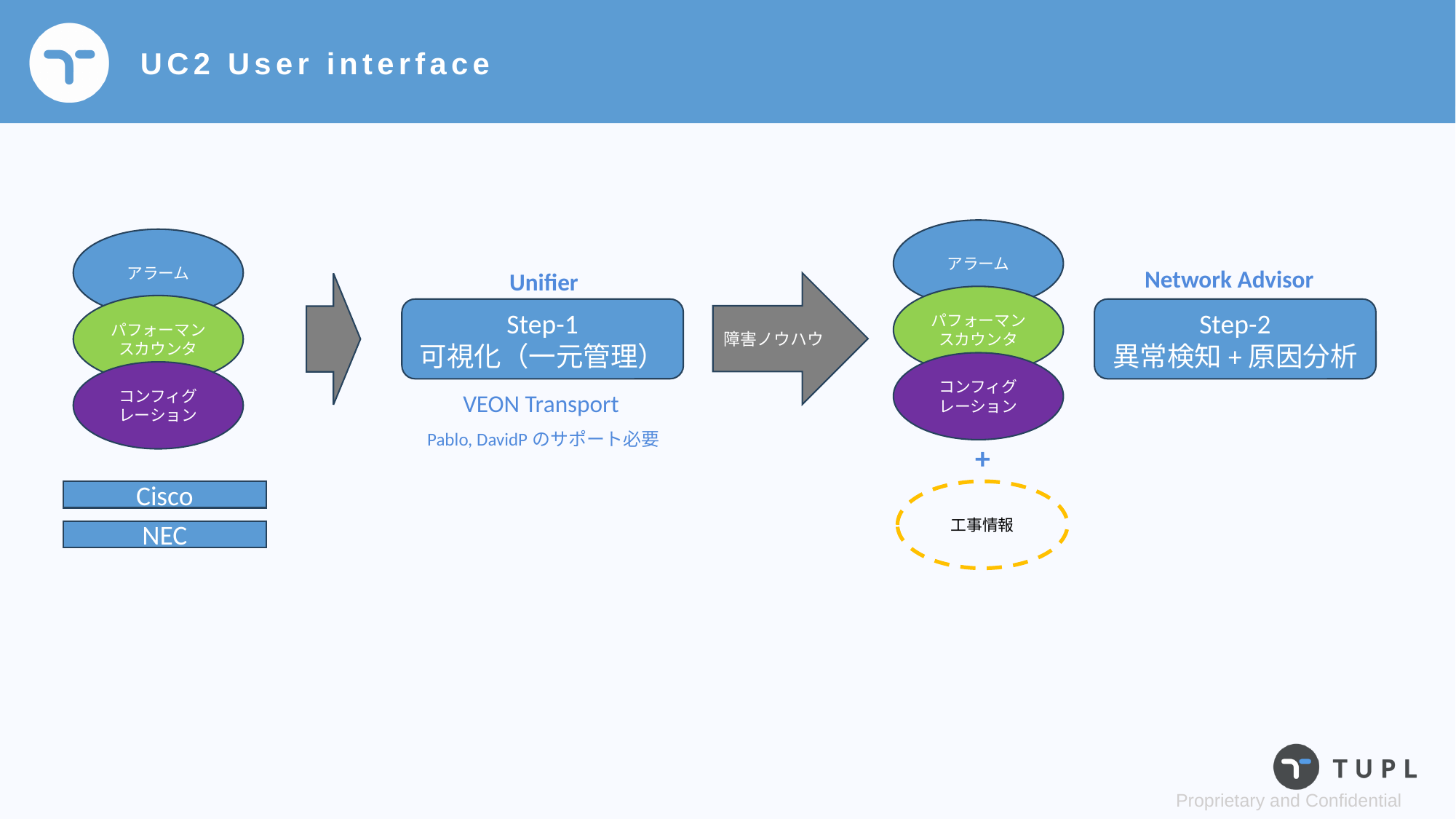

# UC2 User interface
アラーム
アラーム
Network Advisor
Unifier
障害ノウハウ

パフォーマンスカウンタ
パフォーマンスカウンタ
Step-1
可視化（一元管理）
Step-2
異常検知+原因分析
コンフィグレーション
コンフィグレーション
VEON Transport
Pablo, DavidPのサポート必要
+
Cisco
工事情報
NEC